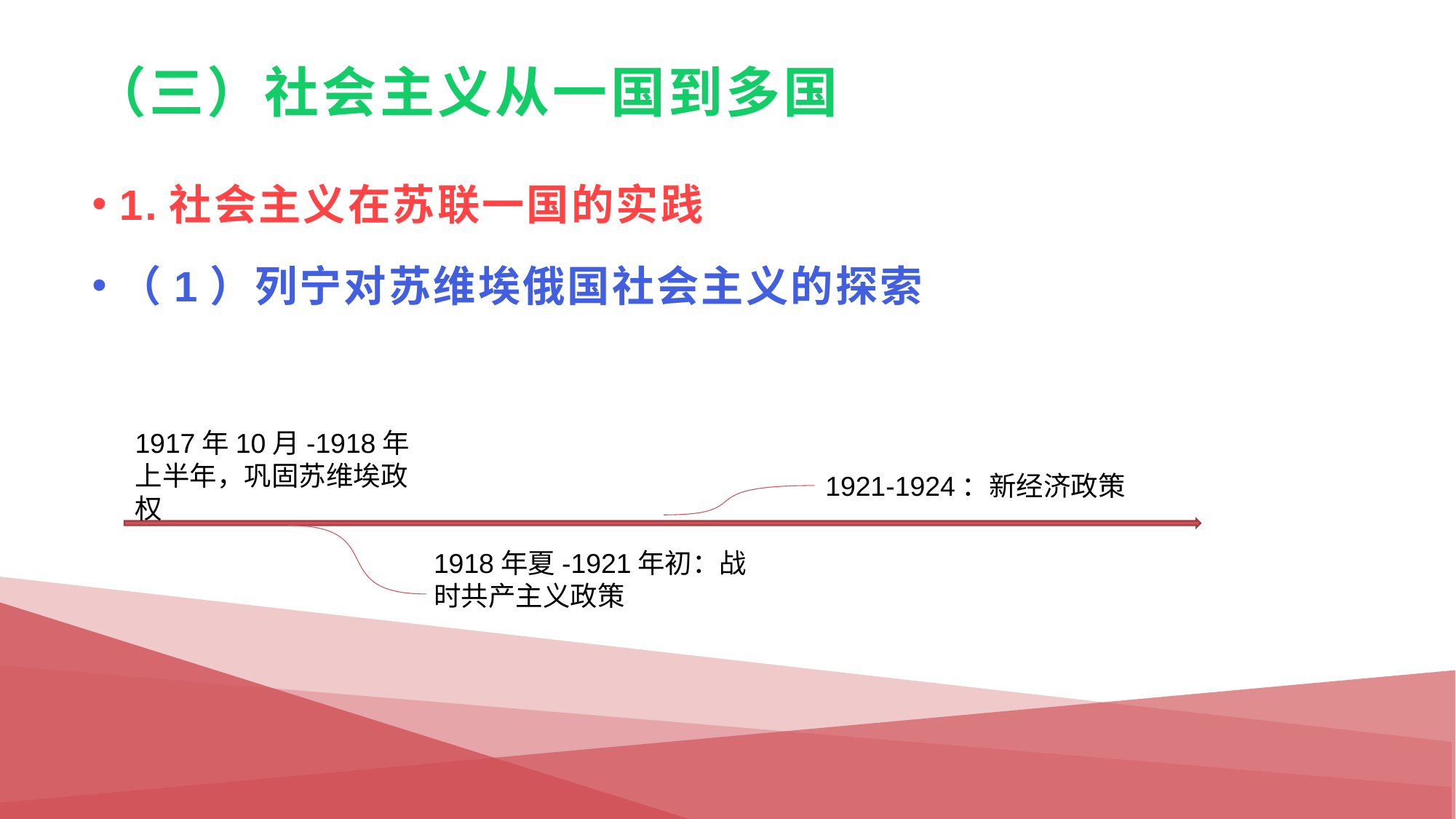

# （三）社会主义从一国到多国
1.社会主义在苏联一国的实践
（1）列宁对苏维埃俄国社会主义的探索
1917年10月-1918年上半年，巩固苏维埃政权
1921-1924：新经济政策

1918年夏-1921年初：战时共产主义政策